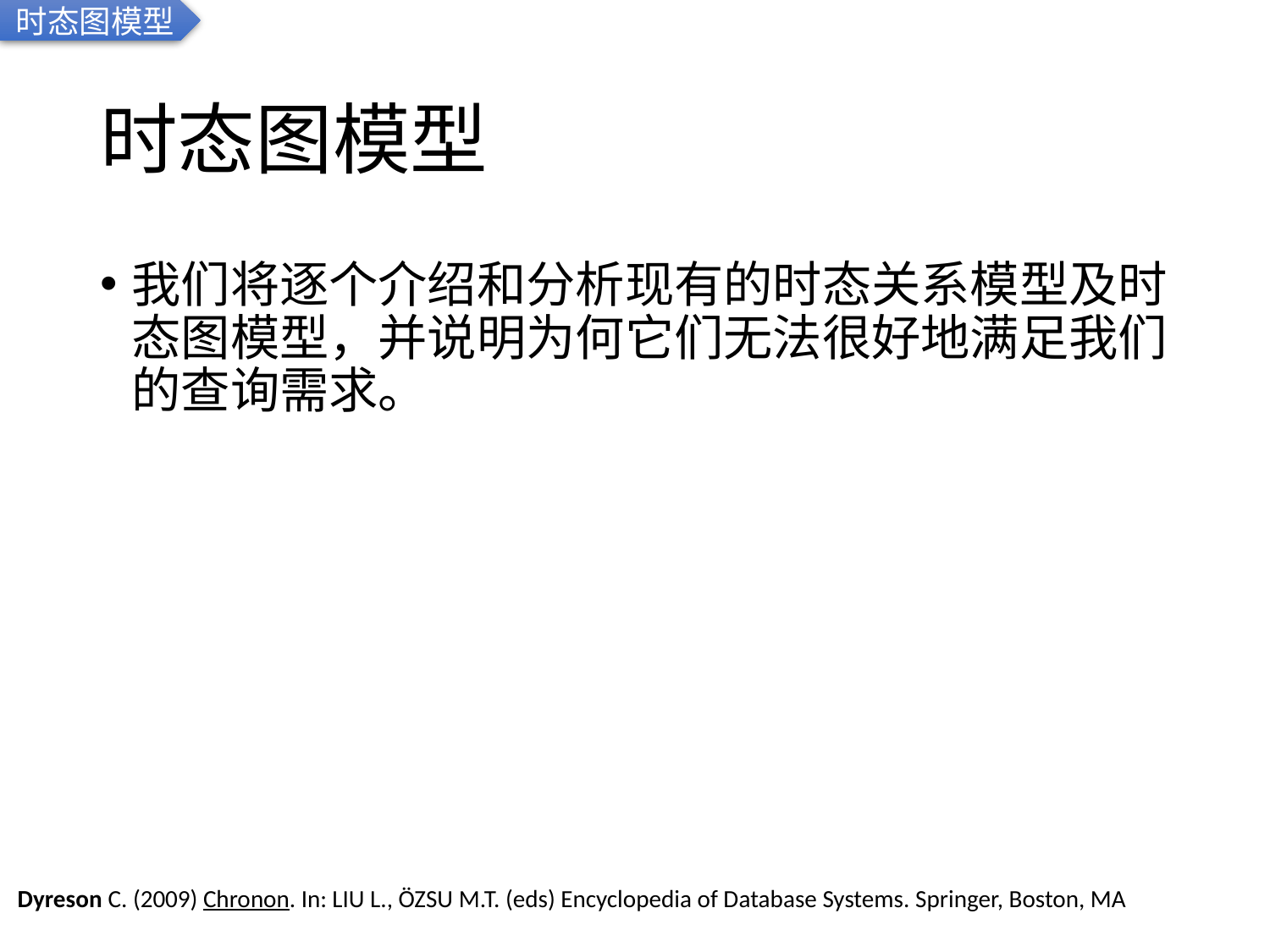

时态图模型
# 时态图模型
我们将逐个介绍和分析现有的时态关系模型及时态图模型，并说明为何它们无法很好地满足我们的查询需求。

Dyreson C. (2009) Chronon. In: LIU L., ÖZSU M.T. (eds) Encyclopedia of Database Systems. Springer, Boston, MA